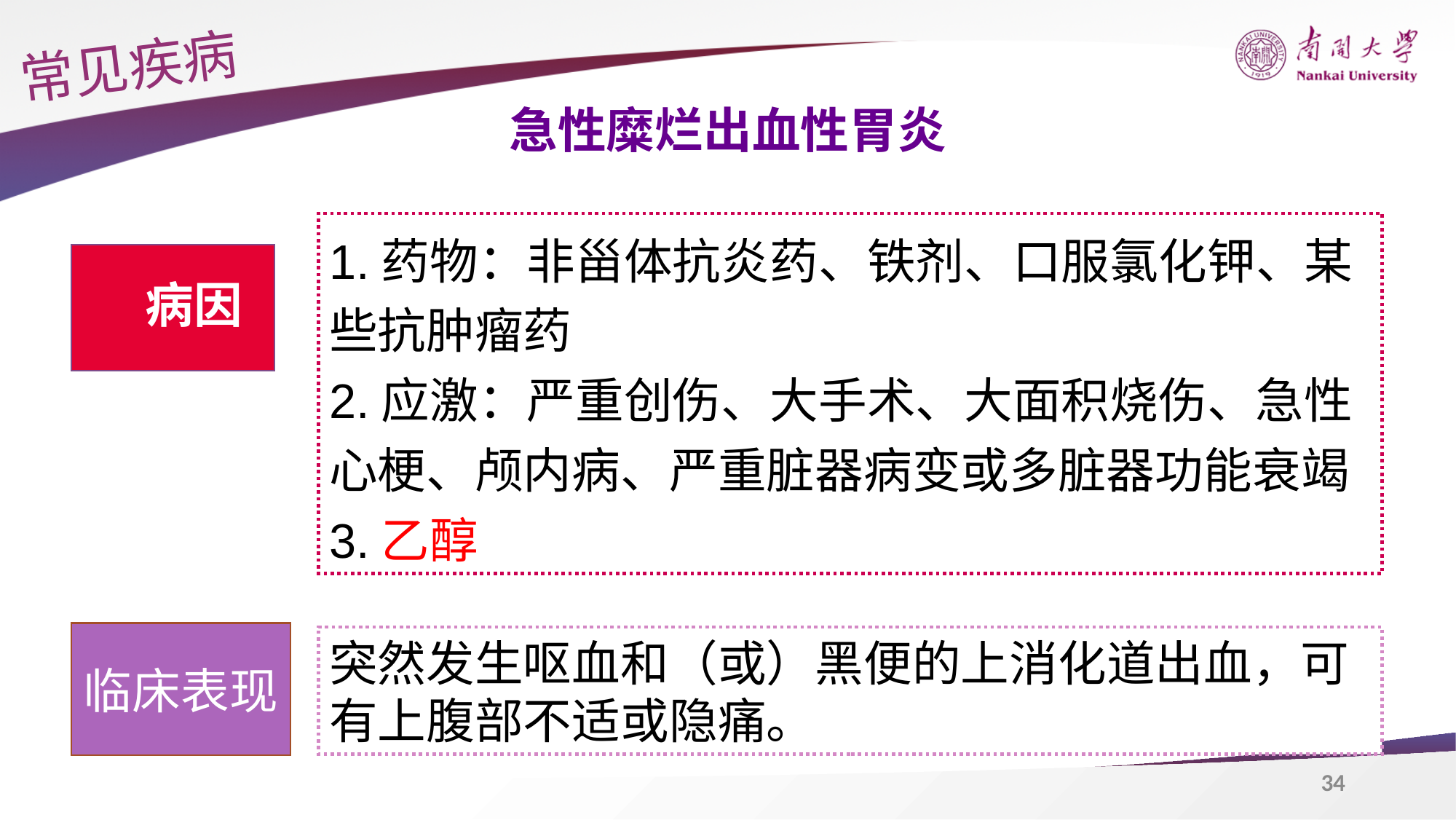

常见疾病
急性糜烂出血性胃炎
1.药物：非甾体抗炎药、铁剂、口服氯化钾、某些抗肿瘤药
2.应激：严重创伤、大手术、大面积烧伤、急性心梗、颅内病、严重脏器病变或多脏器功能衰竭
3.乙醇

 病因
临床表现
突然发生呕血和（或）黑便的上消化道出血，可有上腹部不适或隐痛。
34